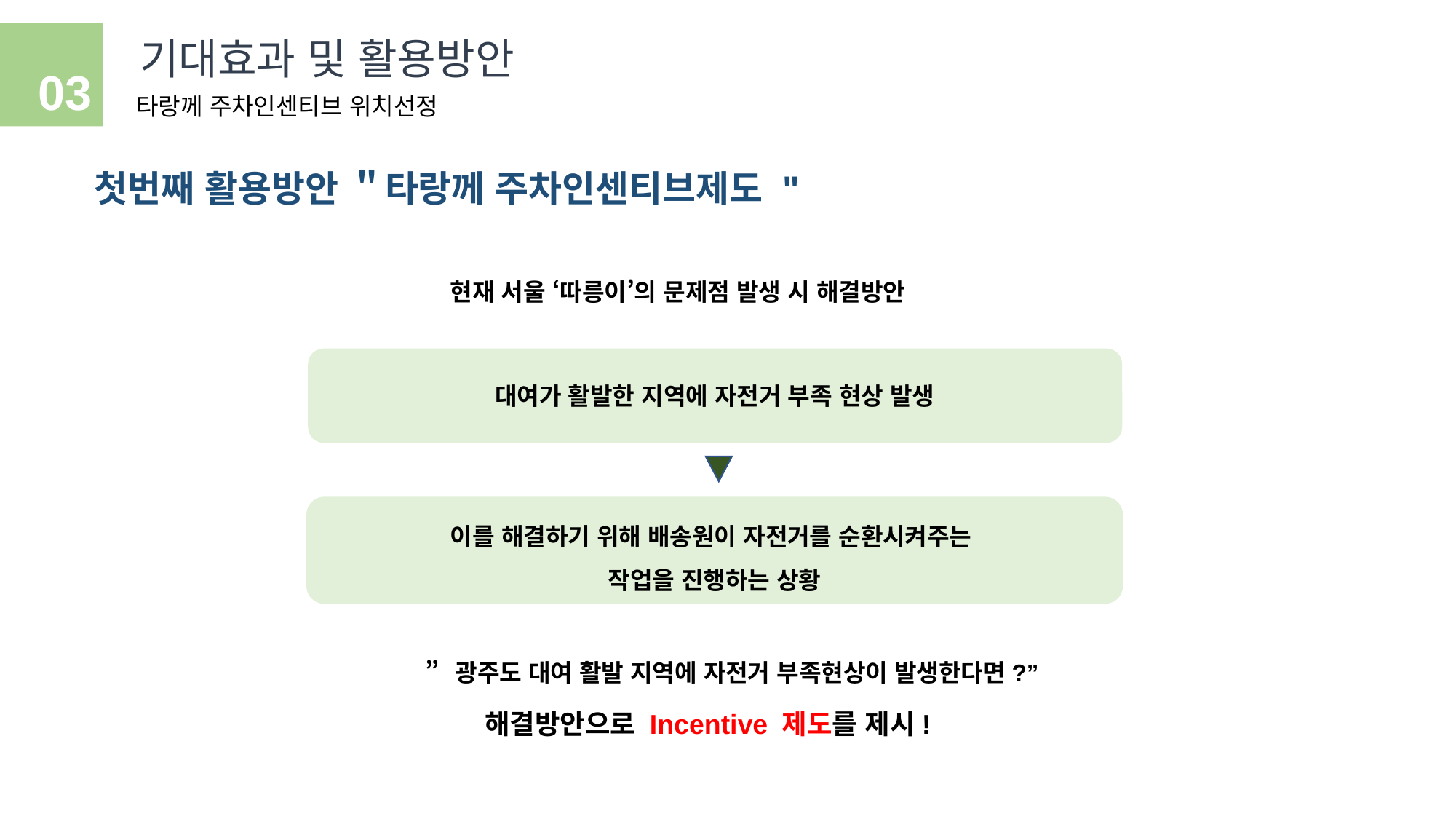

기대효과 및 활용방안
타랑께 주차인센티브 위치선정
03
첫번째 활용방안 ＂타랑께 주차인센티브제도 "
현재 서울 ‘따릉이’의 문제점 발생 시 해결방안
대여가 활발한 지역에 자전거 부족 현상 발생

이를 해결하기 위해 배송원이 자전거를 순환시켜주는
작업을 진행하는 상황
”광주도 대여 활발 지역에 자전거 부족현상이 발생한다면?”
해결방안으로 Incentive 제도를 제시!